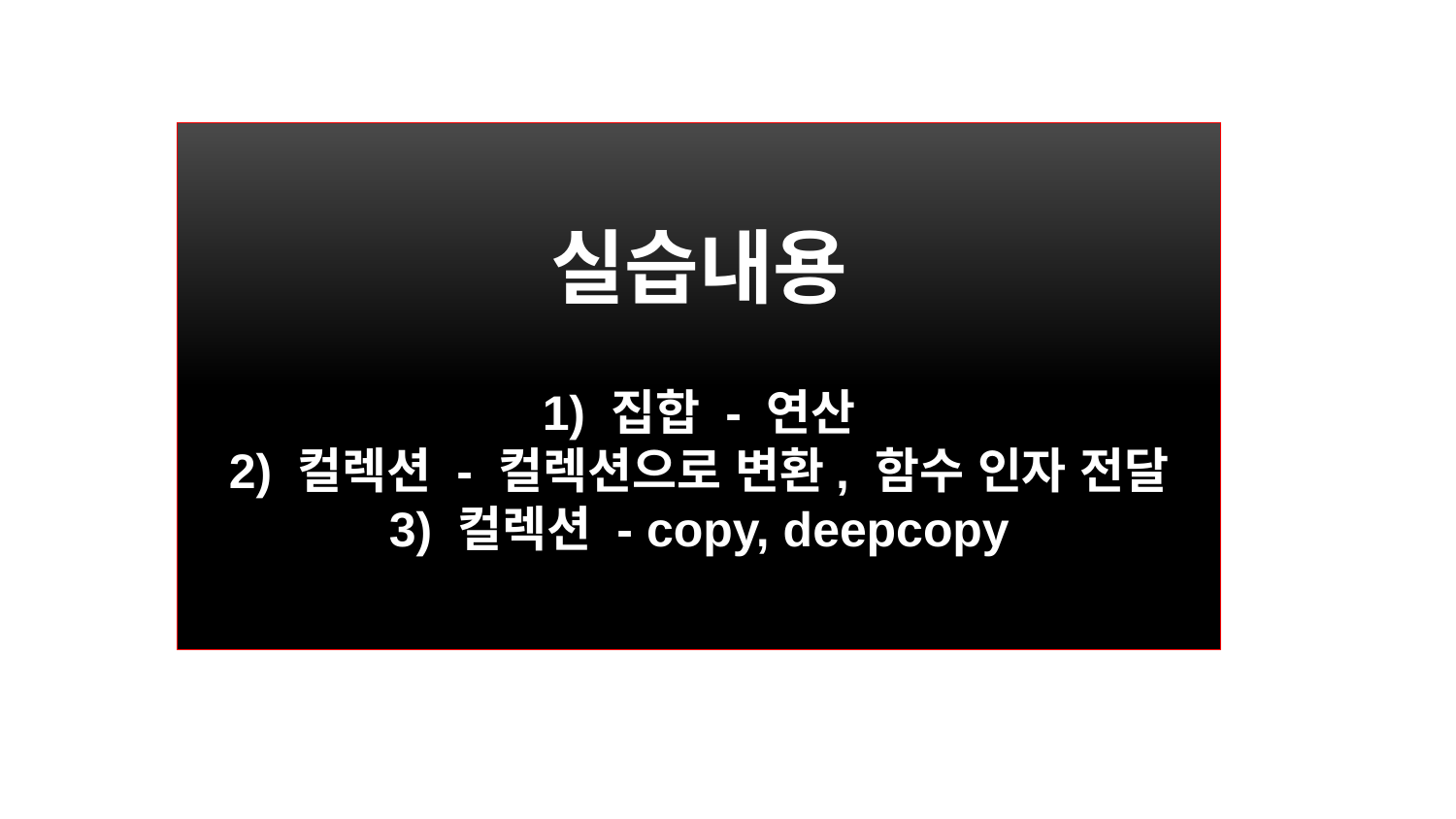

실습내용

1) 집합 - 연산
2) 컬렉션 - 컬렉션으로 변환, 함수 인자 전달
3) 컬렉션 - copy, deepcopy